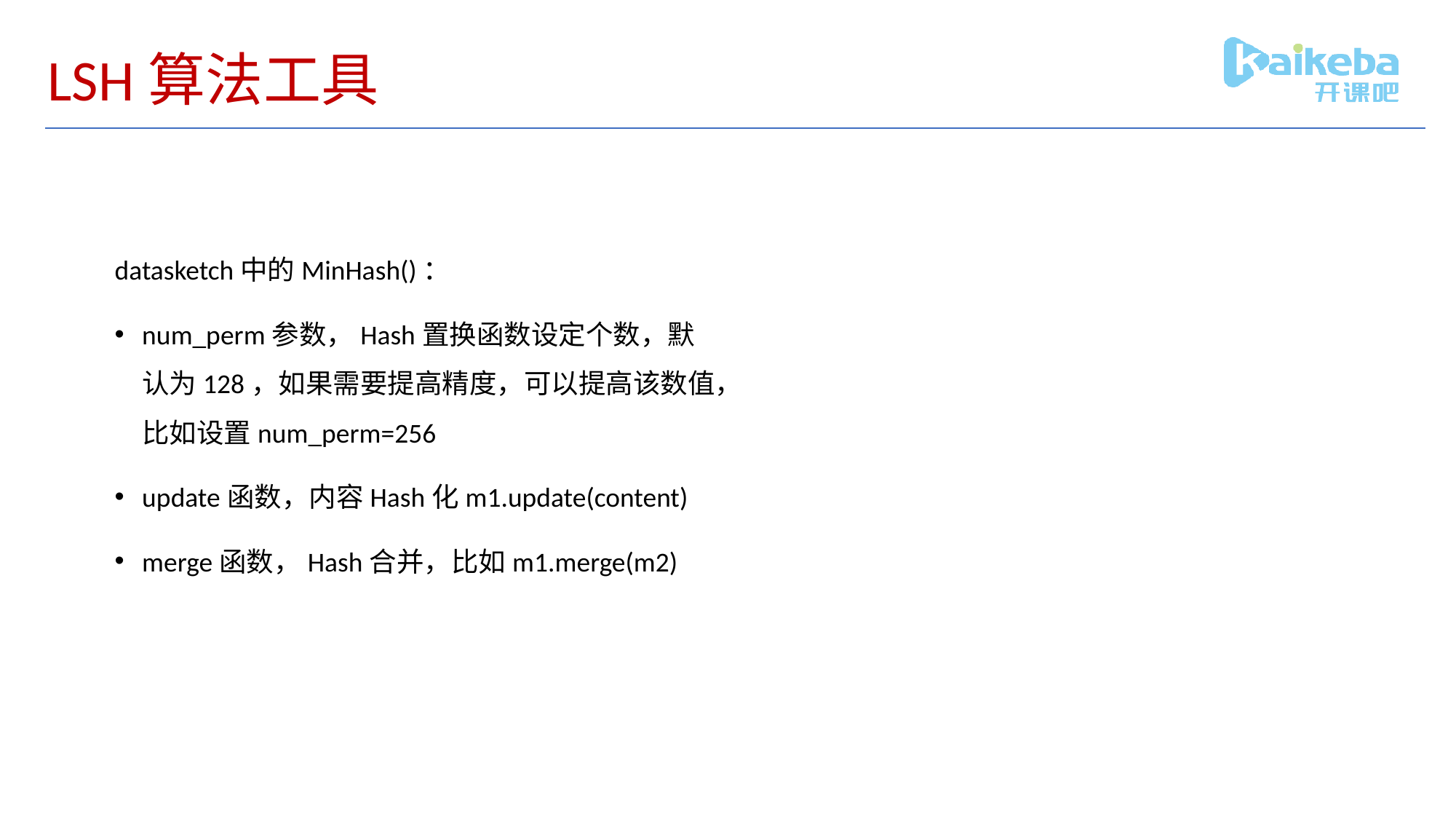

# LSH算法工具
datasketch中的MinHash()：
num_perm参数，Hash置换函数设定个数，默认为128，如果需要提高精度，可以提高该数值，比如设置num_perm=256
update函数，内容Hash化m1.update(content)
merge函数，Hash合并，比如m1.merge(m2)